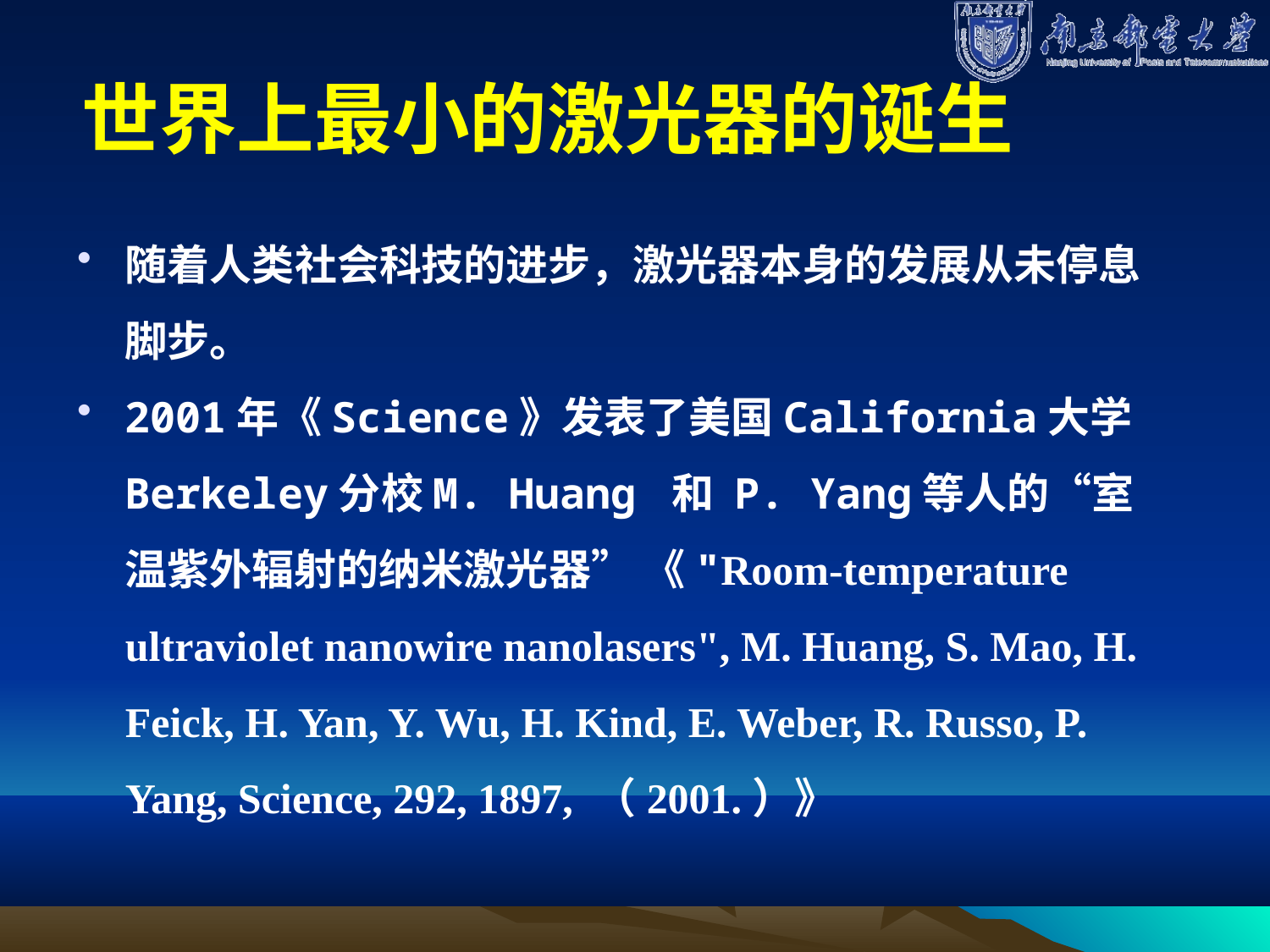

# 世界上最小的激光器的诞生
随着人类社会科技的进步，激光器本身的发展从未停息脚步。
2001年《Science》发表了美国California大学 Berkeley分校M. Huang 和 P. Yang等人的“室温紫外辐射的纳米激光器” 《"Room-temperature ultraviolet nanowire nanolasers", M. Huang, S. Mao, H. Feick, H. Yan, Y. Wu, H. Kind, E. Weber, R. Russo, P. Yang, Science, 292, 1897, （2001.）》

14